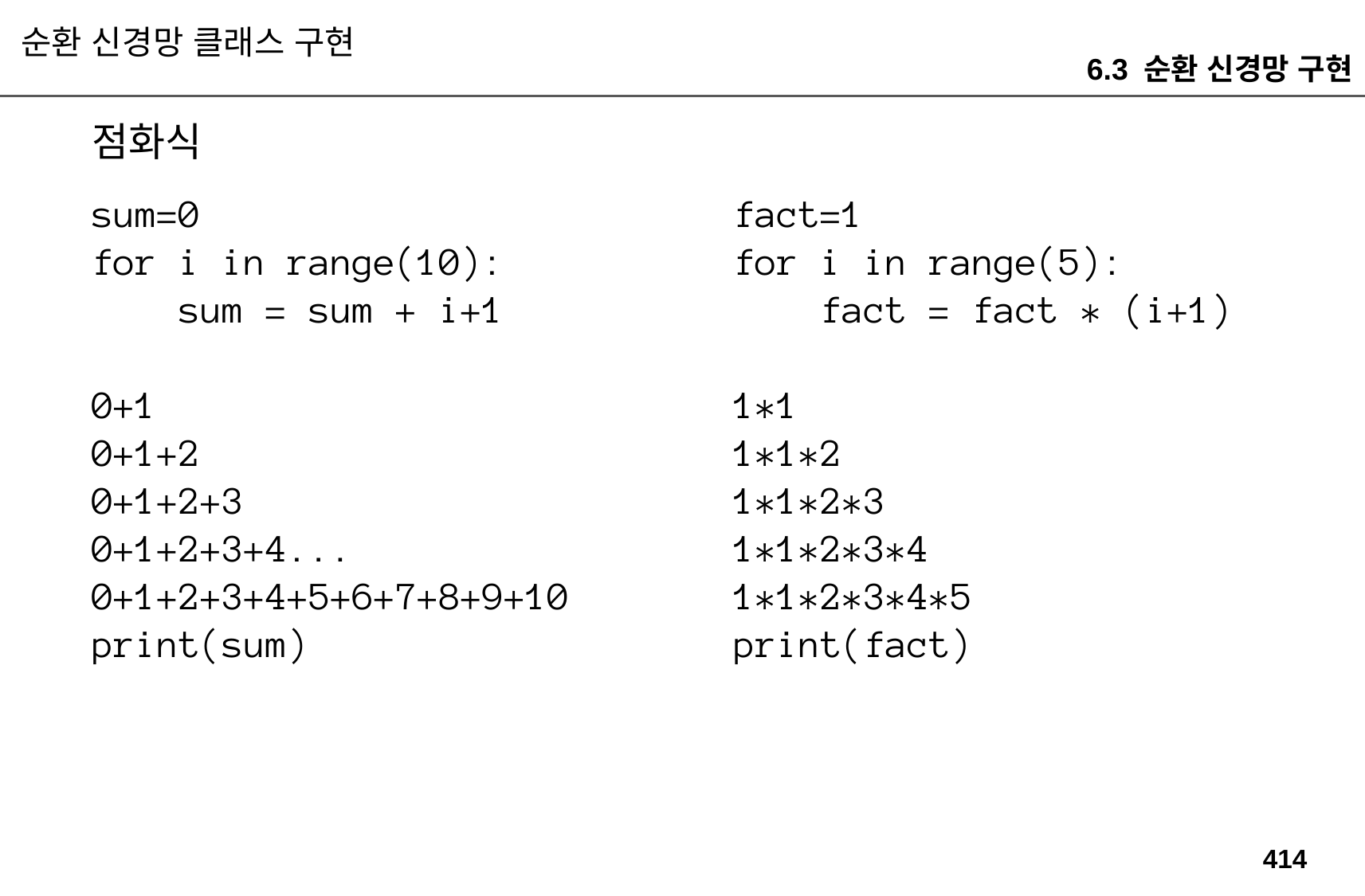

순환 신경망 클래스 구현
6.3 순환 신경망 구현
점화식
sum=0
for i in range(10):
    sum = sum + i+1

0+1
0+1+2
0+1+2+3
0+1+2+3+4...
0+1+2+3+4+5+6+7+8+9+10
print(sum)
fact=1
for i in range(5):
    fact = fact * (i+1)

1*1
1*1*2
1*1*2*3
1*1*2*3*4
1*1*2*3*4*5
print(fact)